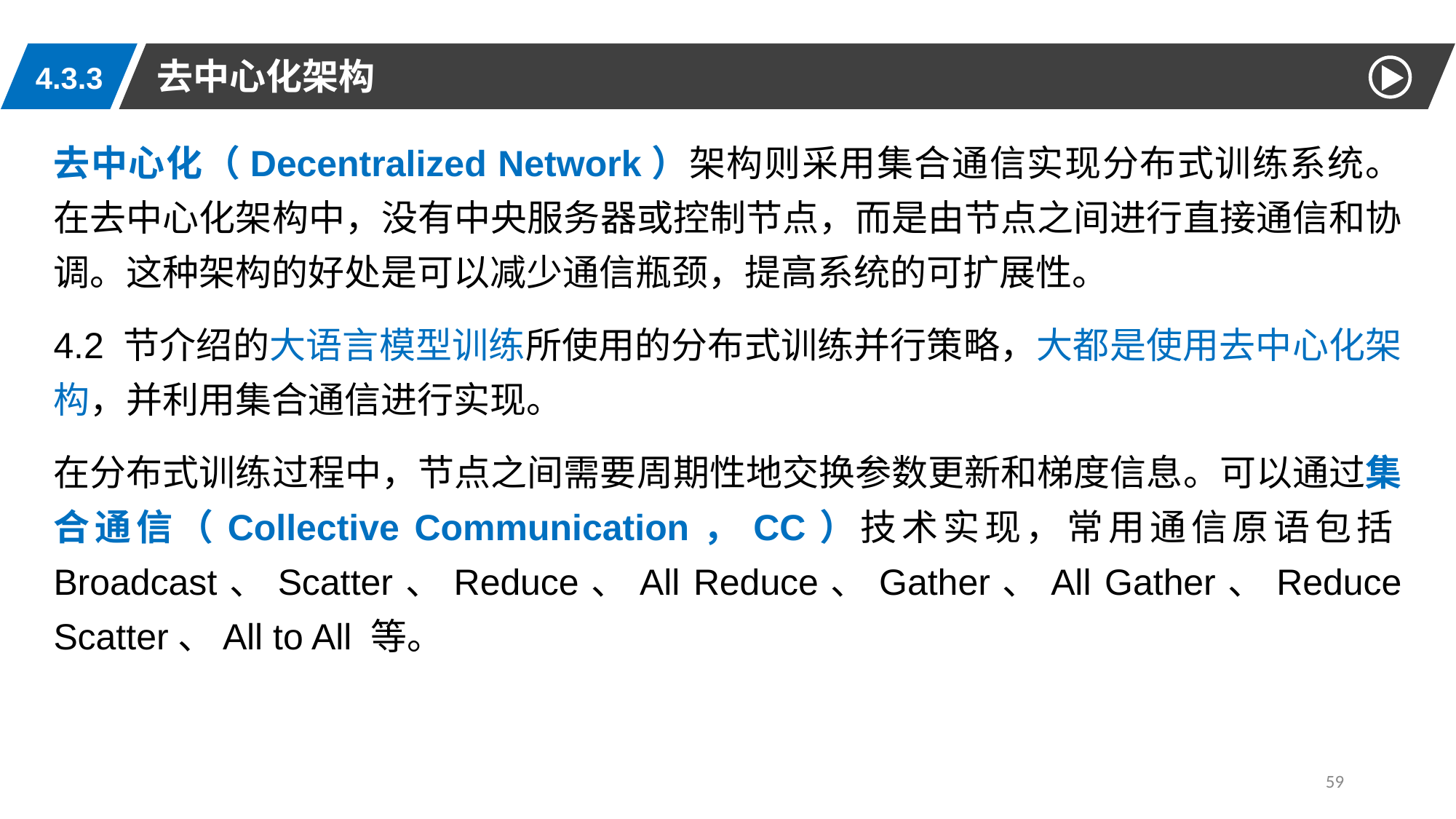

去中心化架构
4.3.3

去中心化（Decentralized Network）架构则采用集合通信实现分布式训练系统。在去中心化架构中，没有中央服务器或控制节点，而是由节点之间进行直接通信和协调。这种架构的好处是可以减少通信瓶颈，提高系统的可扩展性。
4.2 节介绍的大语言模型训练所使用的分布式训练并行策略，大都是使用去中心化架构，并利用集合通信进行实现。
在分布式训练过程中，节点之间需要周期性地交换参数更新和梯度信息。可以通过集合通信（Collective Communication，CC）技术实现，常用通信原语包括Broadcast、Scatter、Reduce、All Reduce、Gather、All Gather、Reduce Scatter、All to All 等。
59